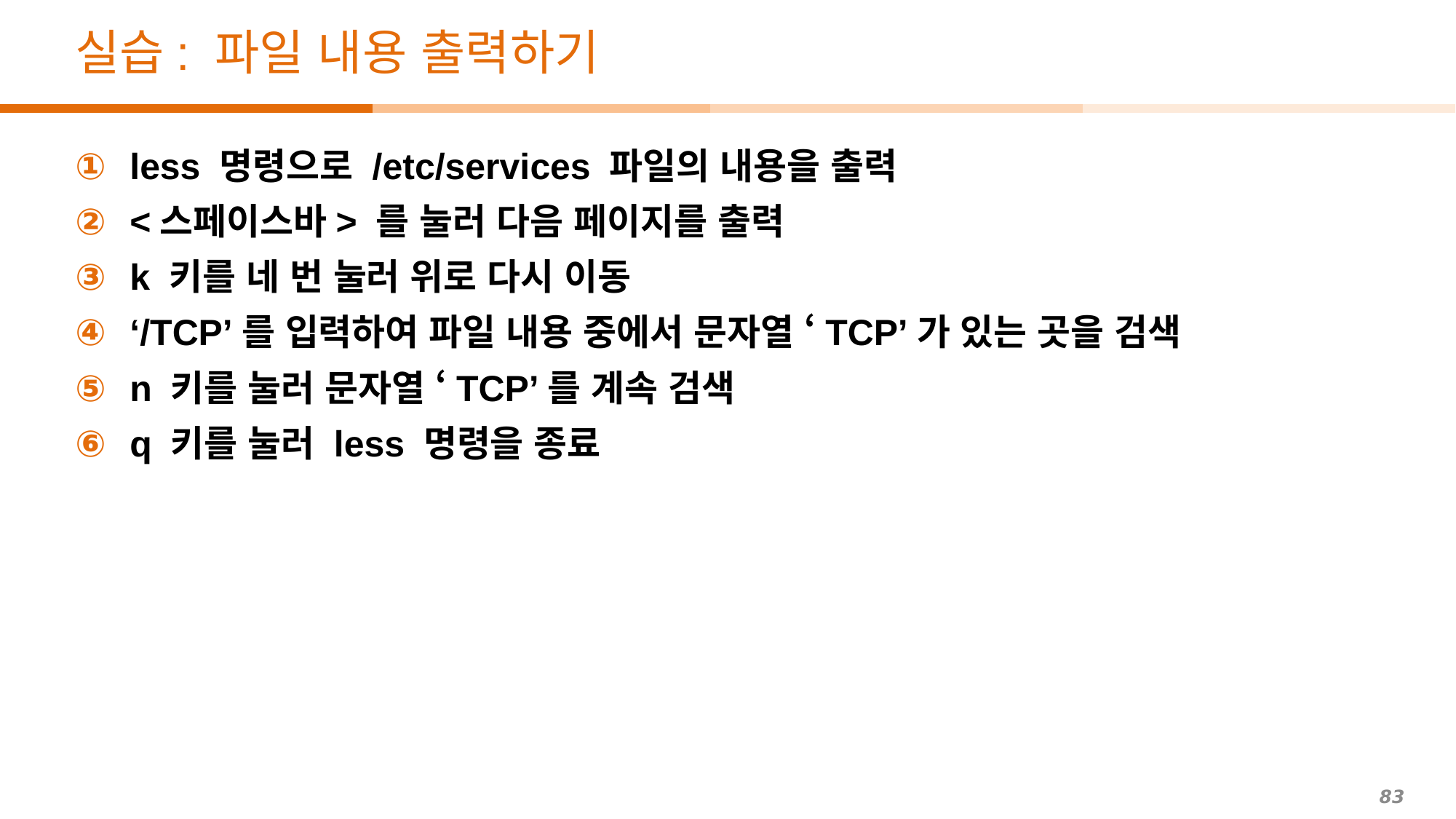

# 실습: 파일 내용 출력하기
less 명령으로 /etc/services 파일의 내용을 출력
<스페이스바> 를 눌러 다음 페이지를 출력
k 키를 네 번 눌러 위로 다시 이동
‘/TCP’를 입력하여 파일 내용 중에서 문자열 ‘TCP’가 있는 곳을 검색
n 키를 눌러 문자열 ‘TCP’를 계속 검색
q 키를 눌러 less 명령을 종료